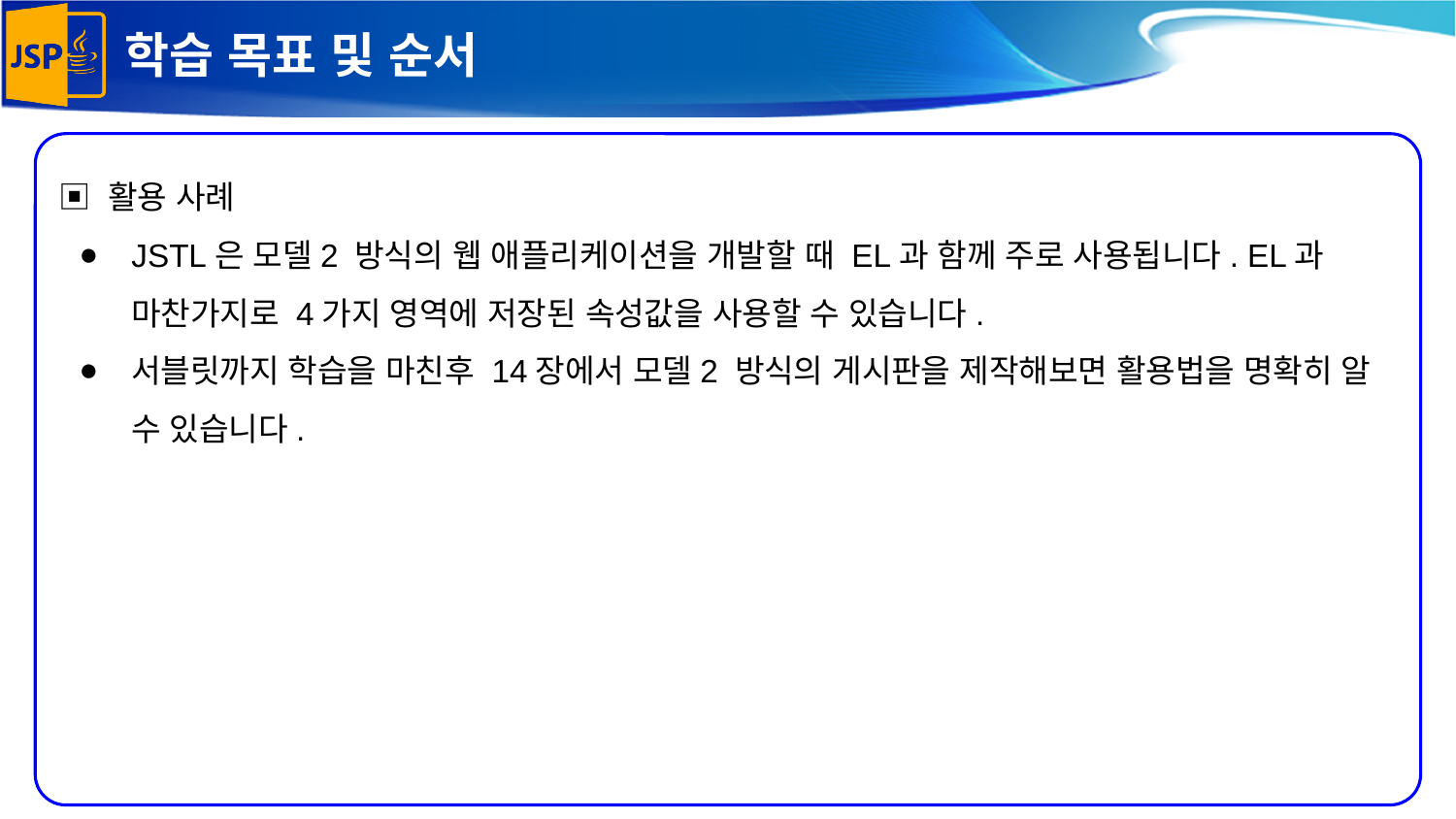

# 학습 목표 및 순서
▣ 활용 사례
JSTL은 모델2 방식의 웹 애플리케이션을 개발할 때 EL과 함께 주로 사용됩니다. EL과 마찬가지로 4가지 영역에 저장된 속성값을 사용할 수 있습니다.
서블릿까지 학습을 마친후 14장에서 모델2 방식의 게시판을 제작해보면 활용법을 명확히 알 수 있습니다.

3